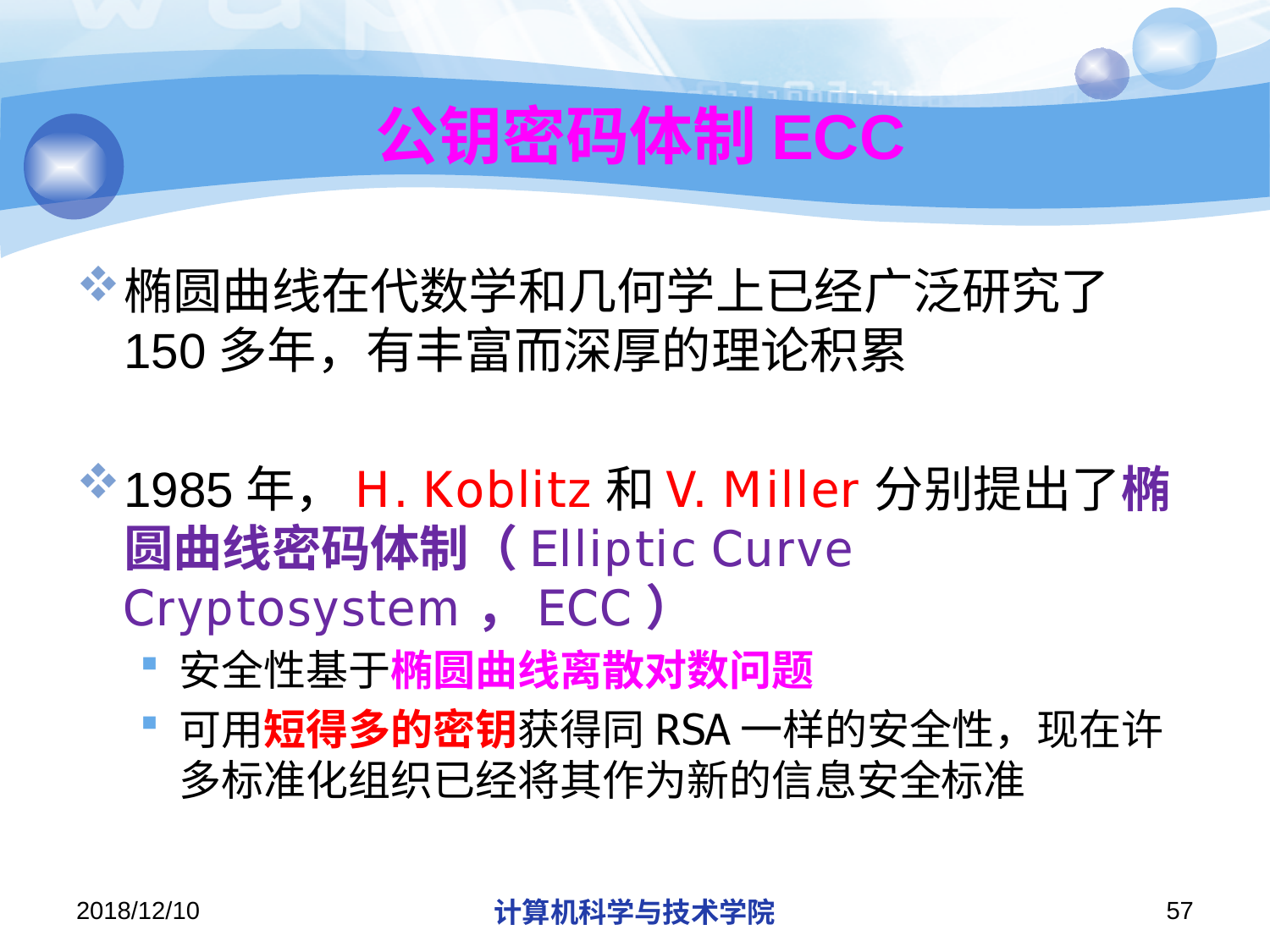

# 公钥密码体制ECC
椭圆曲线在代数学和几何学上已经广泛研究了150多年，有丰富而深厚的理论积累

1985年，H. Koblitz和V. Miller分别提出了椭圆曲线密码体制（Elliptic Curve Cryptosystem，ECC）
安全性基于椭圆曲线离散对数问题
可用短得多的密钥获得同RSA一样的安全性，现在许多标准化组织已经将其作为新的信息安全标准

2018/12/10
计算机科学与技术学院
57